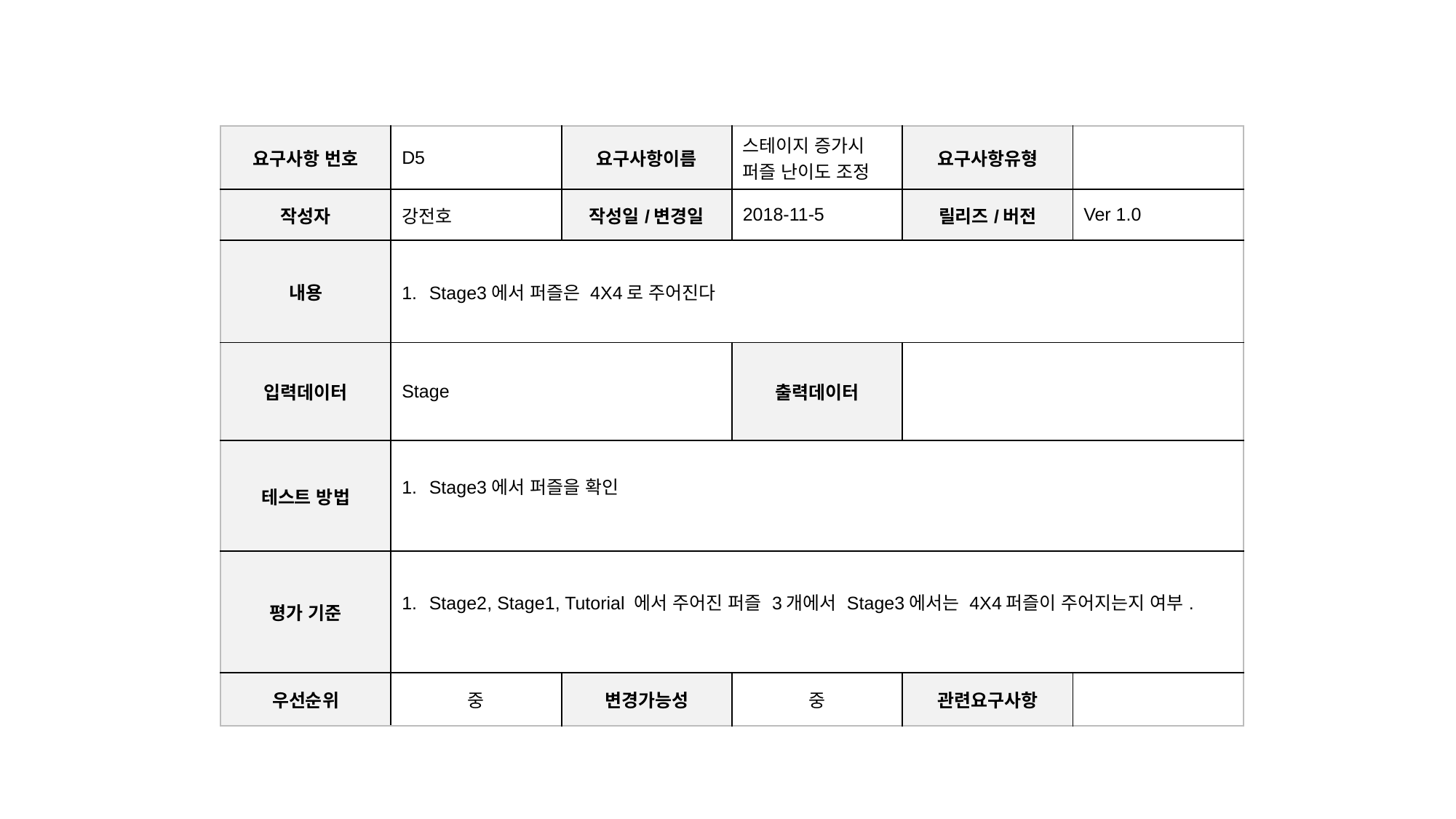

| 요구사항 번호 | D5 | 요구사항이름 | 스테이지 증가시 퍼즐 난이도 조정 | 요구사항유형 |  |
| --- | --- | --- | --- | --- | --- |
| 작성자 | 강전호 | 작성일/변경일 | 2018-11-5 | 릴리즈/버전 | Ver 1.0 |
| 내용 | Stage3에서 퍼즐은 4X4로 주어진다 |  |  |  |  |
| 입력데이터 | Stage |  | 출력데이터 |  |  |
| 테스트 방법 | Stage3에서 퍼즐을 확인 |  |  |  |  |
| 평가 기준 | Stage2, Stage1, Tutorial 에서 주어진 퍼즐 3개에서 Stage3에서는 4X4퍼즐이 주어지는지 여부. |  |  |  |  |
| 우선순위 | 중 | 변경가능성 | 중 | 관련요구사항 |  |